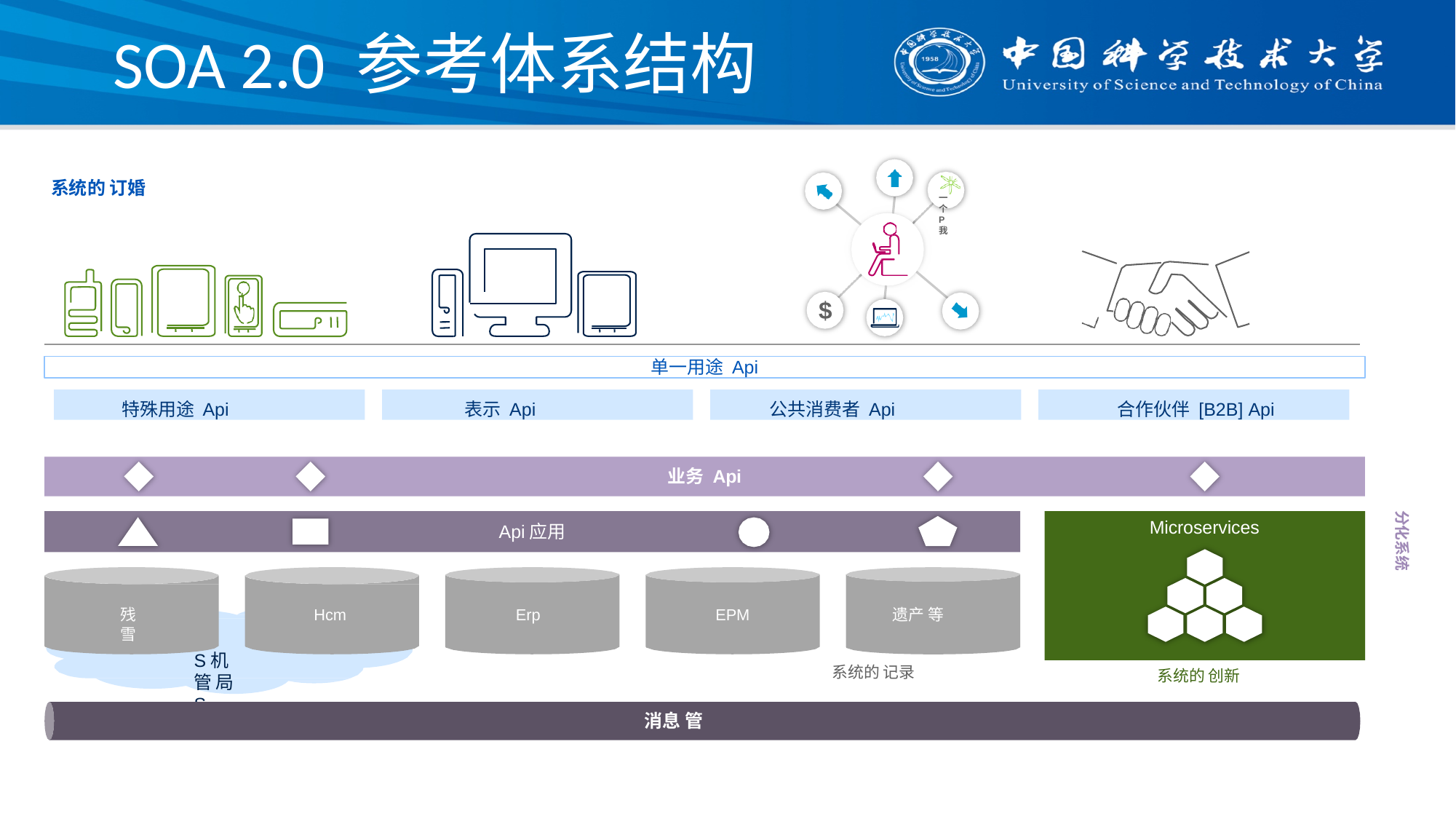

# SOA 2.0 参考体系结构

系统的 订婚

一个P我

$

单一用途 Api
特殊用途 Api
表示 Api
公共消费者 Api
合作伙伴 [B2B] Api

业务 Api
分化系统

Microservices

Api应用

遗产 等
Erp
EPM
残雪
Hcm

S机 管 局S
系统的 记录
系统的 创新

消息 管